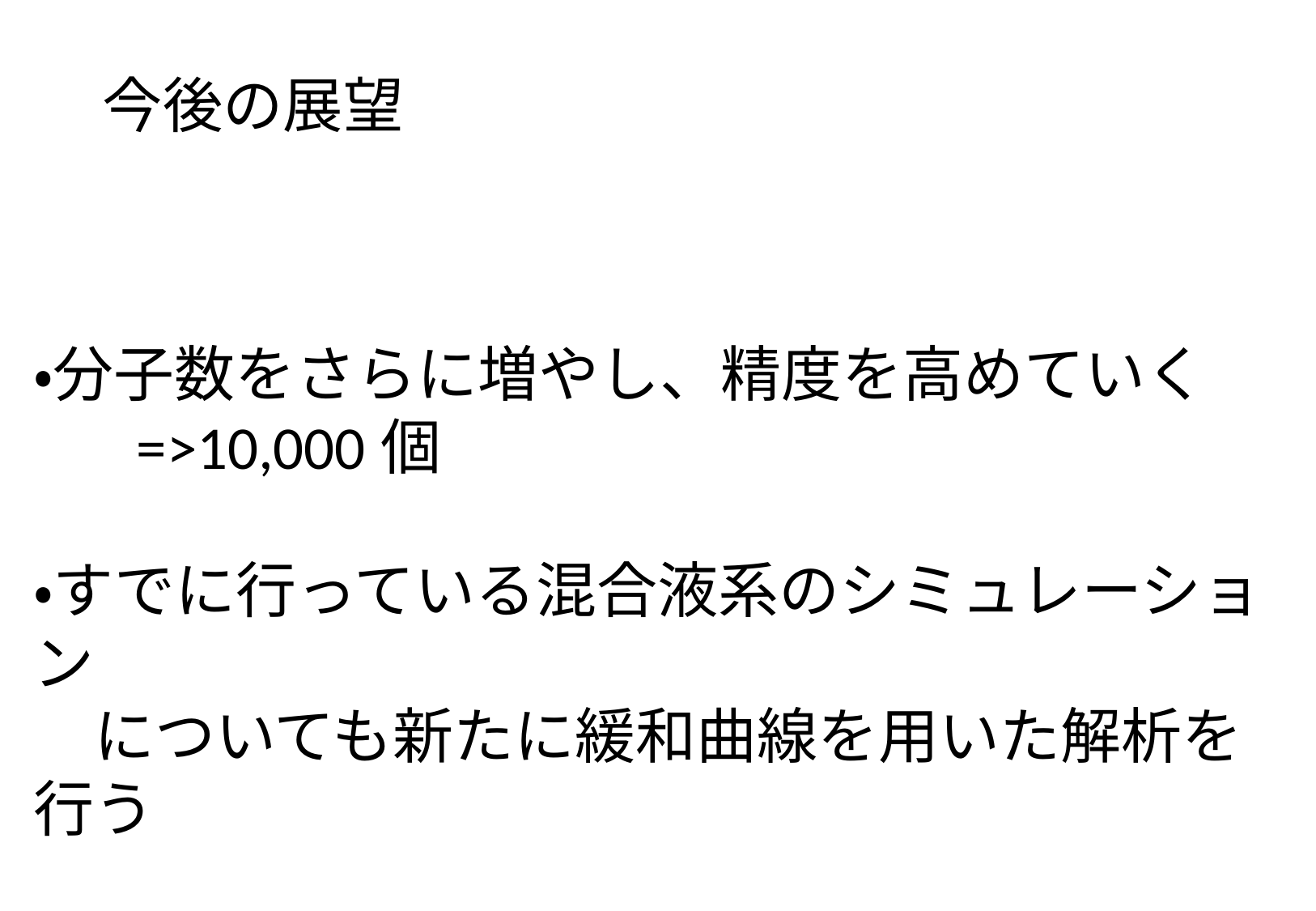

# 今後の展望
・分子数をさらに増やし、精度を高めていく
 　=>10,000個

・すでに行っている混合液系のシミュレーション
　についても新たに緩和曲線を用いた解析を行う